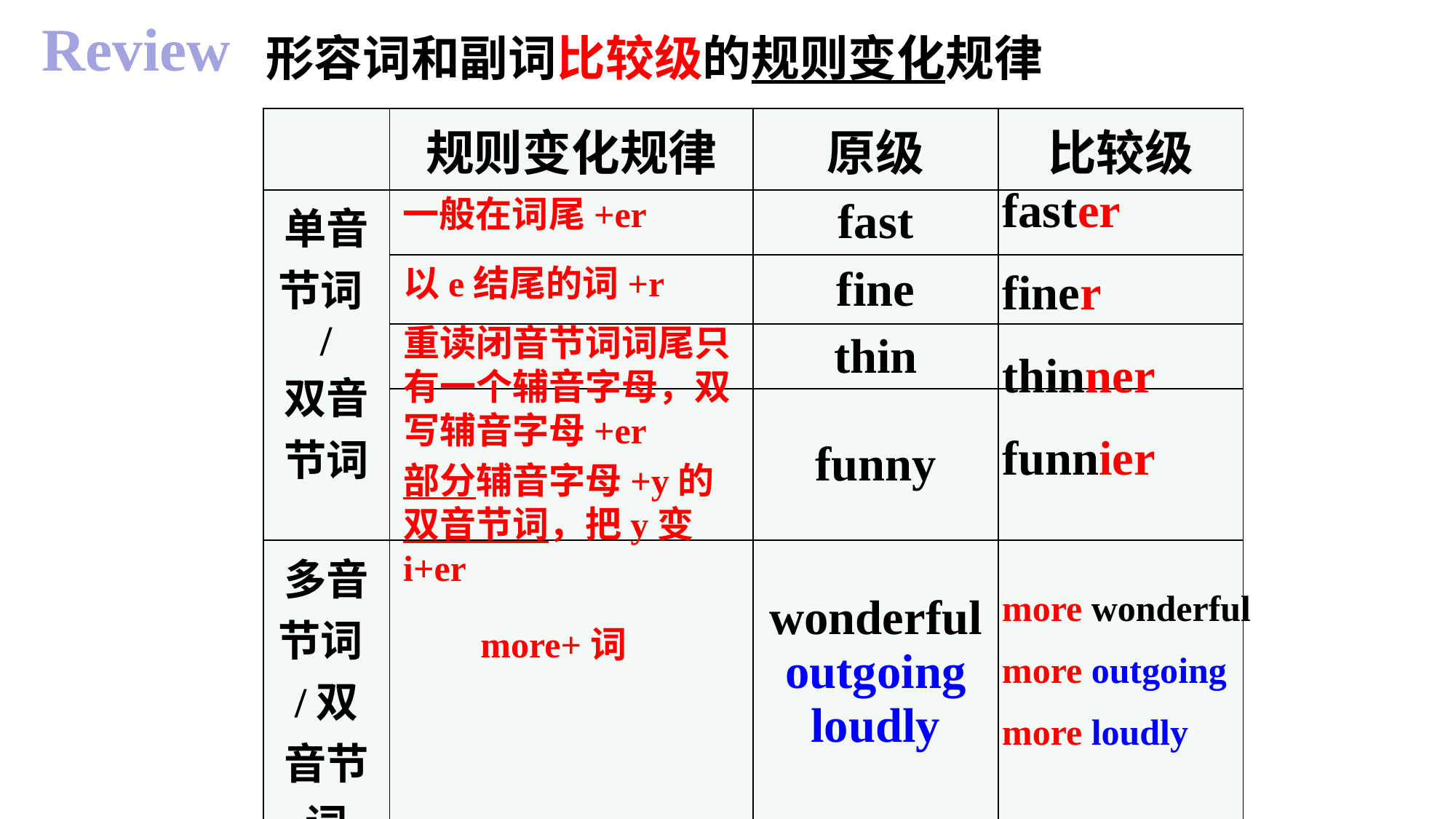

Review
形容词和副词比较级的规则变化规律
|  | 规则变化规律 | 原级 | 比较级 |
| --- | --- | --- | --- |
| 单音节词/ 双音节词 |  | fast |  |
|  |  | fine |  |
|  |  | thin |  |
|  |  | funny |  |
| 多音节词/双音节词 |  | wonderful outgoing loudly |  |
faster
finer
thinner
funnier

more wonderful
more outgoing
more loudly

一般在词尾+er
以e结尾的词+r
重读闭音节词词尾只有一个辅音字母，双写辅音字母+er
部分辅音字母+y的双音节词，把y变i+er
more+词